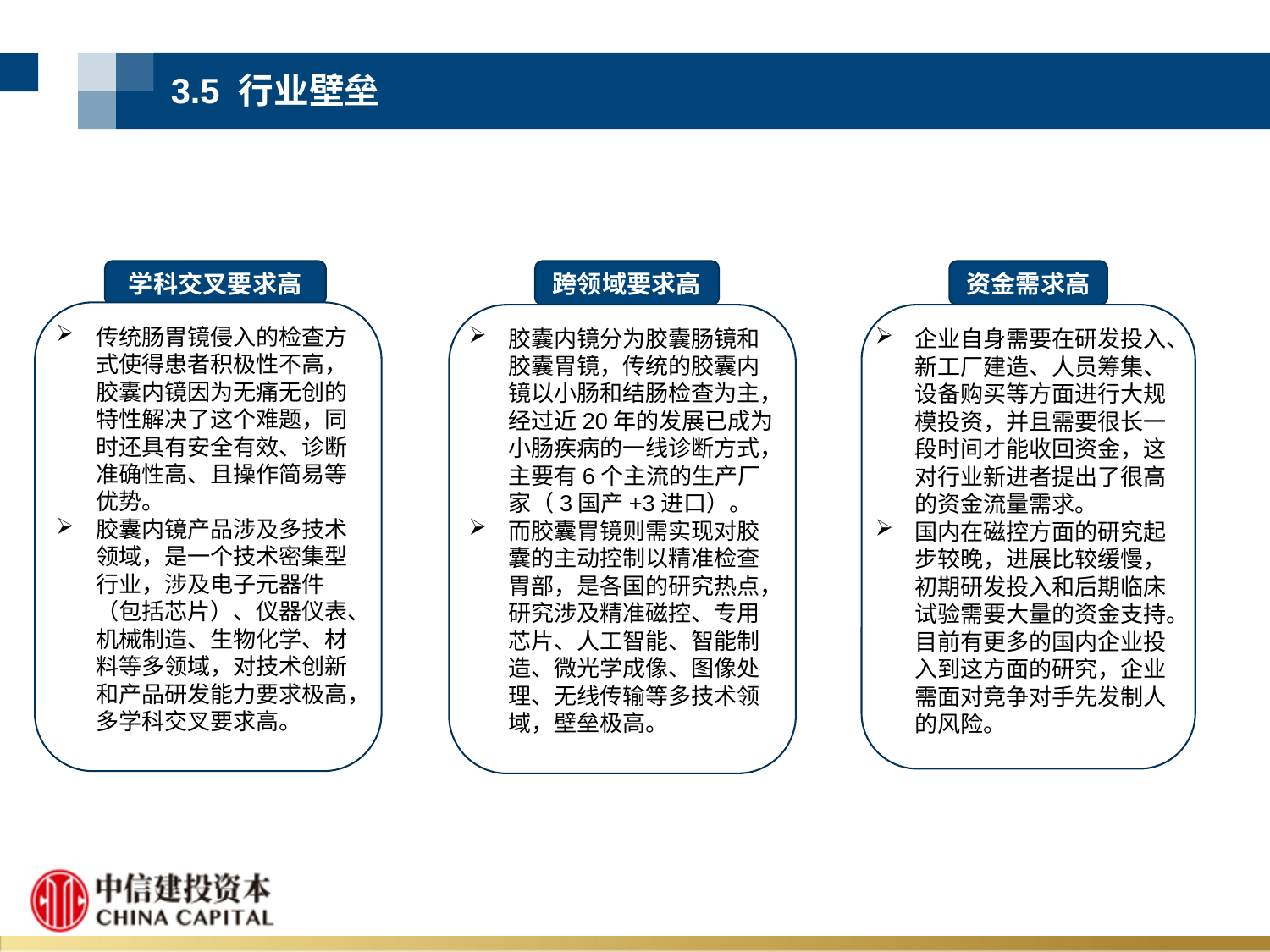

3.5 行业壁垒
学科交叉要求高
跨领域要求高
资金需求高

传统肠胃镜侵入的检查方式使得患者积极性不高，胶囊内镜因为无痛无创的特性解决了这个难题，同时还具有安全有效、诊断准确性高、且操作简易等优势。
胶囊内镜产品涉及多技术领域，是一个技术密集型行业，涉及电子元器件（包括芯片）、仪器仪表、机械制造、生物化学、材料等多领域，对技术创新和产品研发能力要求极高，多学科交叉要求高。
胶囊内镜分为胶囊肠镜和胶囊胃镜，传统的胶囊内镜以小肠和结肠检查为主，经过近20年的发展已成为小肠疾病的一线诊断方式，主要有6个主流的生产厂家（3国产+3进口）。
而胶囊胃镜则需实现对胶囊的主动控制以精准检查胃部，是各国的研究热点，研究涉及精准磁控、专用芯片、人工智能、智能制造、微光学成像、图像处理、无线传输等多技术领域，壁垒极高。
企业自身需要在研发投入、新工厂建造、人员筹集、设备购买等方面进行大规模投资，并且需要很长一段时间才能收回资金，这对行业新进者提出了很高的资金流量需求。
国内在磁控方面的研究起步较晚，进展比较缓慢，初期研发投入和后期临床试验需要大量的资金支持。目前有更多的国内企业投入到这方面的研究，企业需面对竞争对手先发制人的风险。